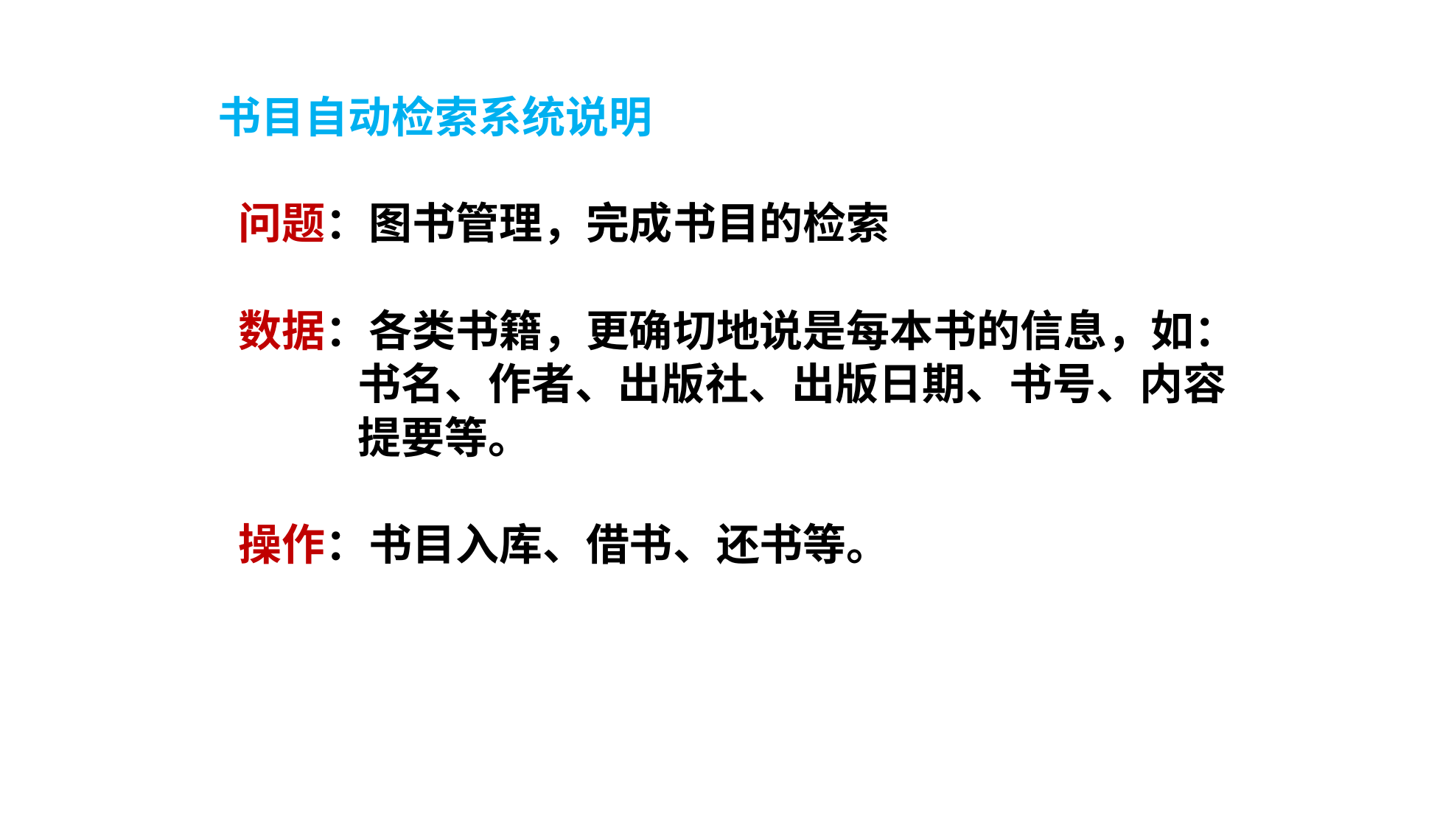

书目自动检索系统说明

 问题：图书管理，完成书目的检索

 数据：各类书籍，更确切地说是每本书的信息，如：
             书名、作者、出版社、出版日期、书号、内容
             提要等。

 操作：书目入库、借书、还书等。